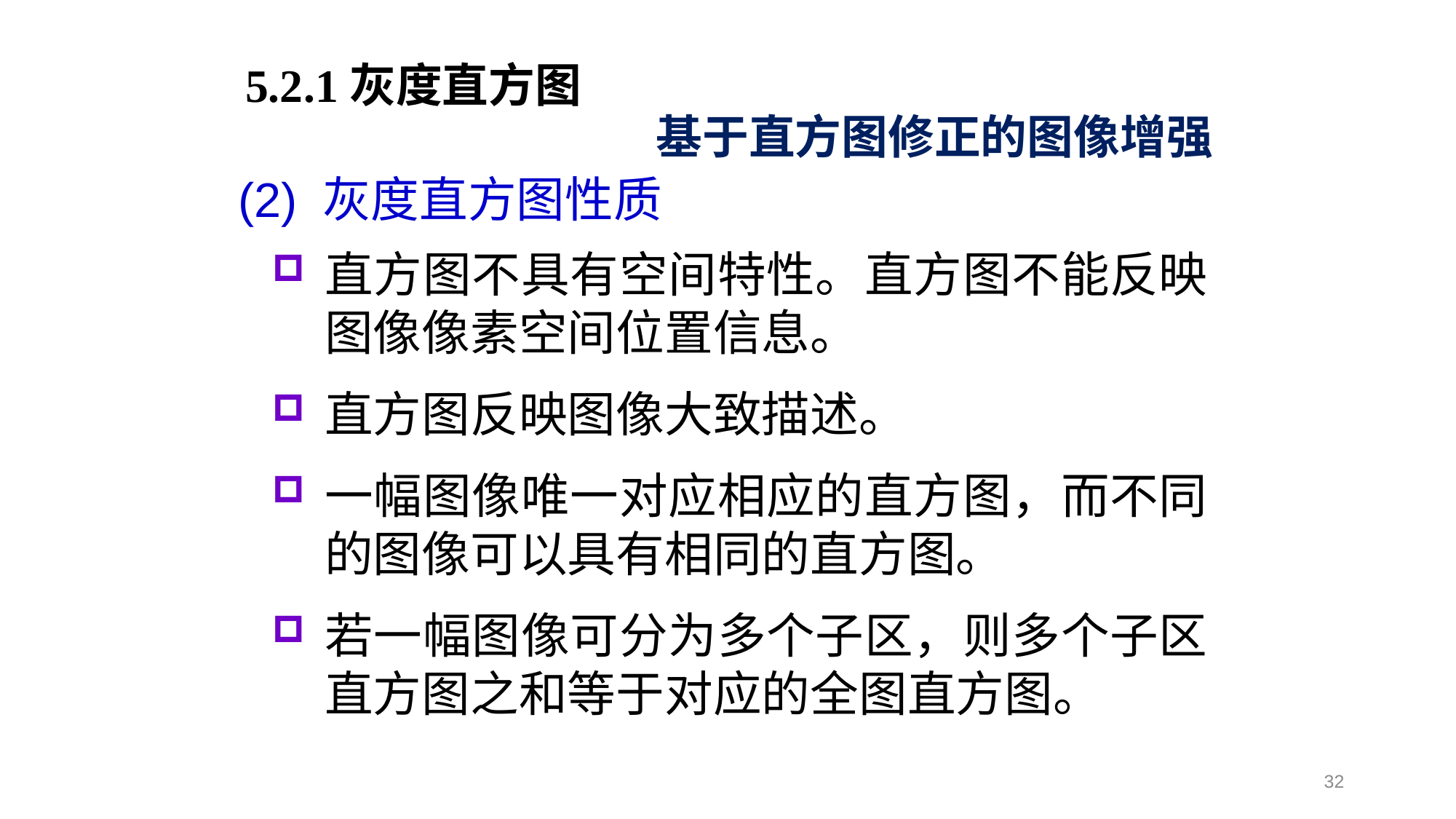

5.2.1灰度直方图
基于直方图修正的图像增强
(2) 灰度直方图性质
直方图不具有空间特性。直方图不能反映图像像素空间位置信息。
直方图反映图像大致描述。
一幅图像唯一对应相应的直方图，而不同的图像可以具有相同的直方图。
若一幅图像可分为多个子区，则多个子区直方图之和等于对应的全图直方图。
32